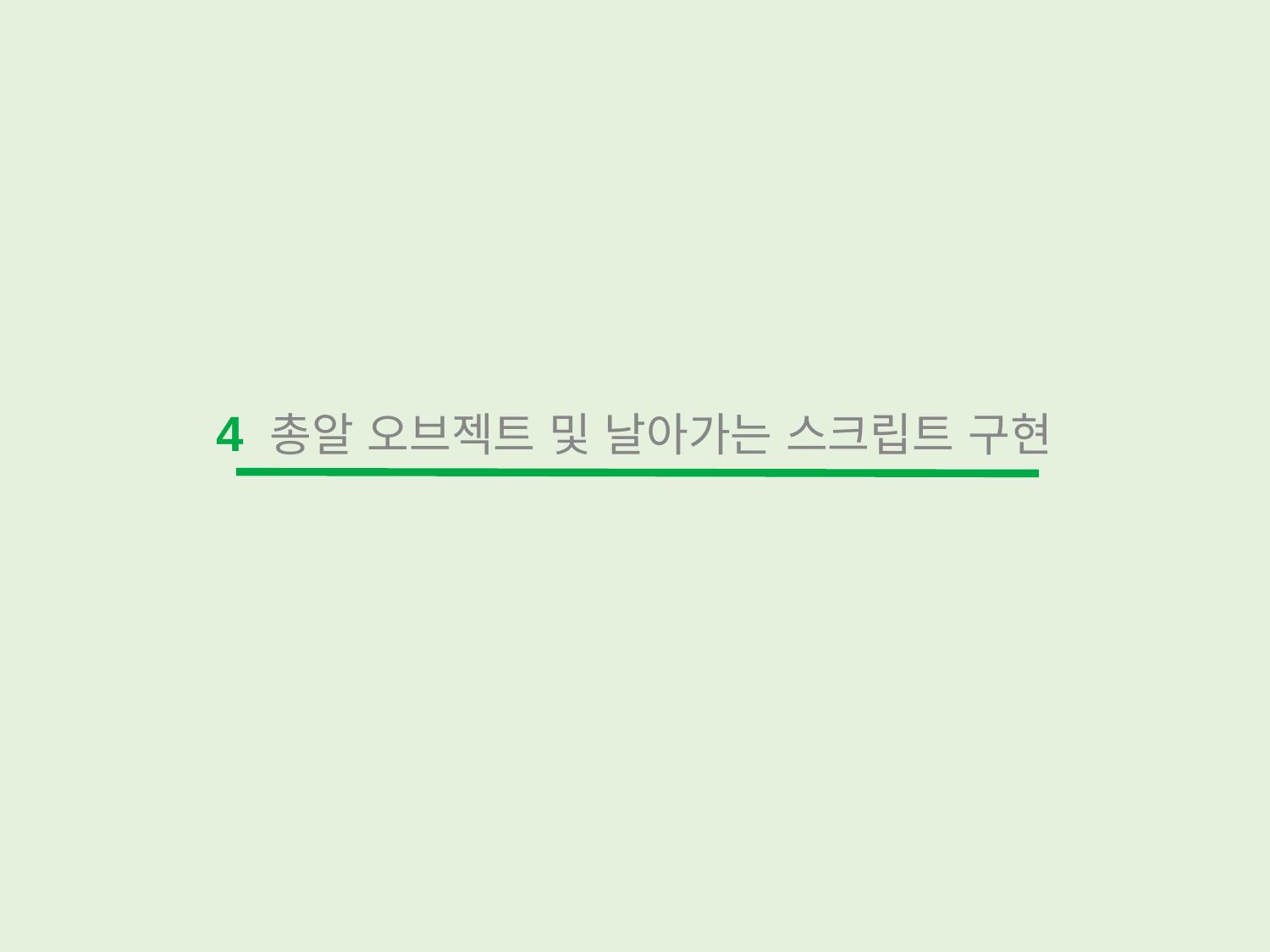

4 총알 오브젝트 및 날아가는 스크립트 구현